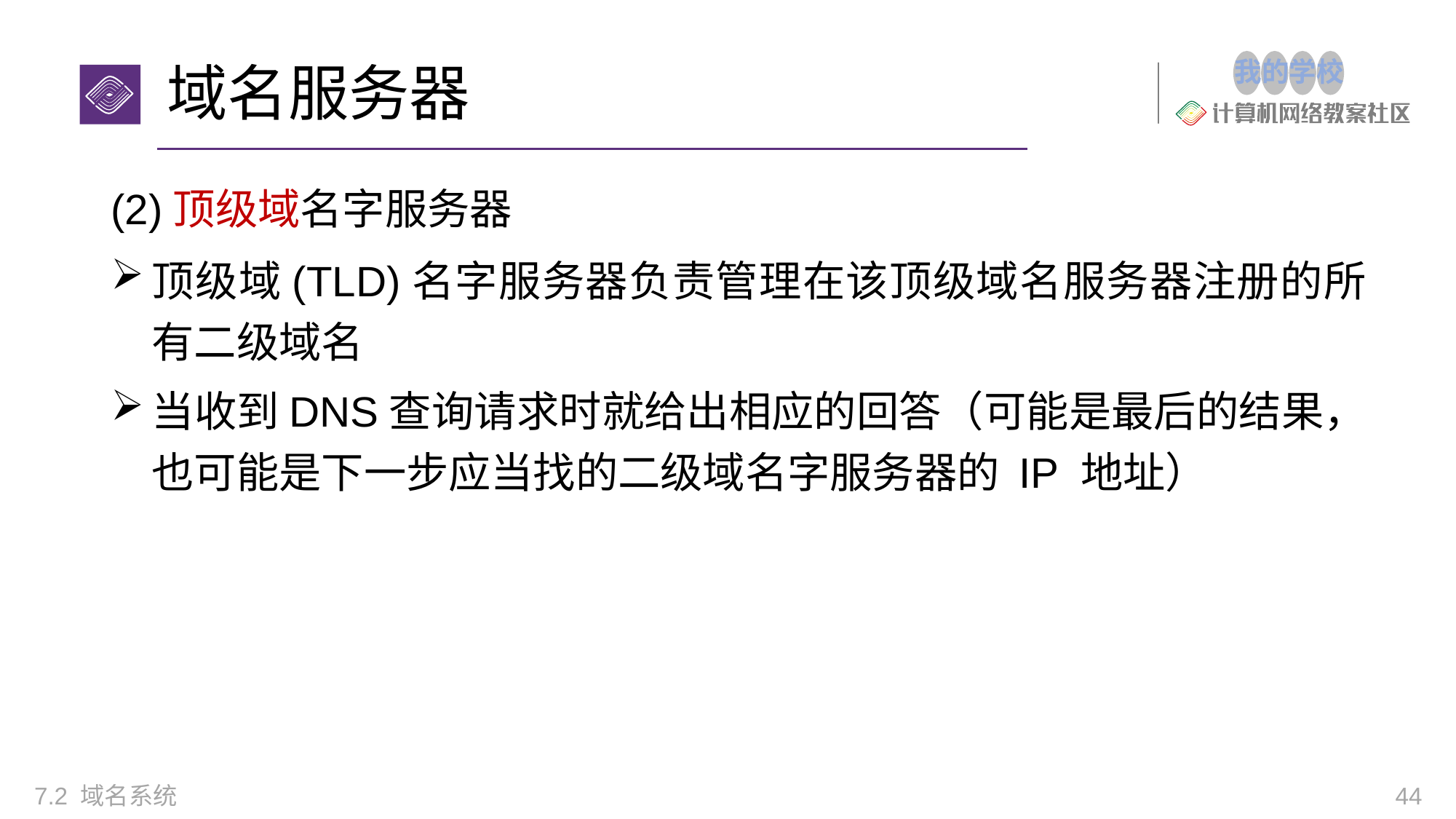

# 域名服务器
(2)顶级域名字服务器
顶级域(TLD)名字服务器负责管理在该顶级域名服务器注册的所有二级域名
当收到DNS查询请求时就给出相应的回答（可能是最后的结果，也可能是下一步应当找的二级域名字服务器的 IP 地址）
7.2 域名系统
44